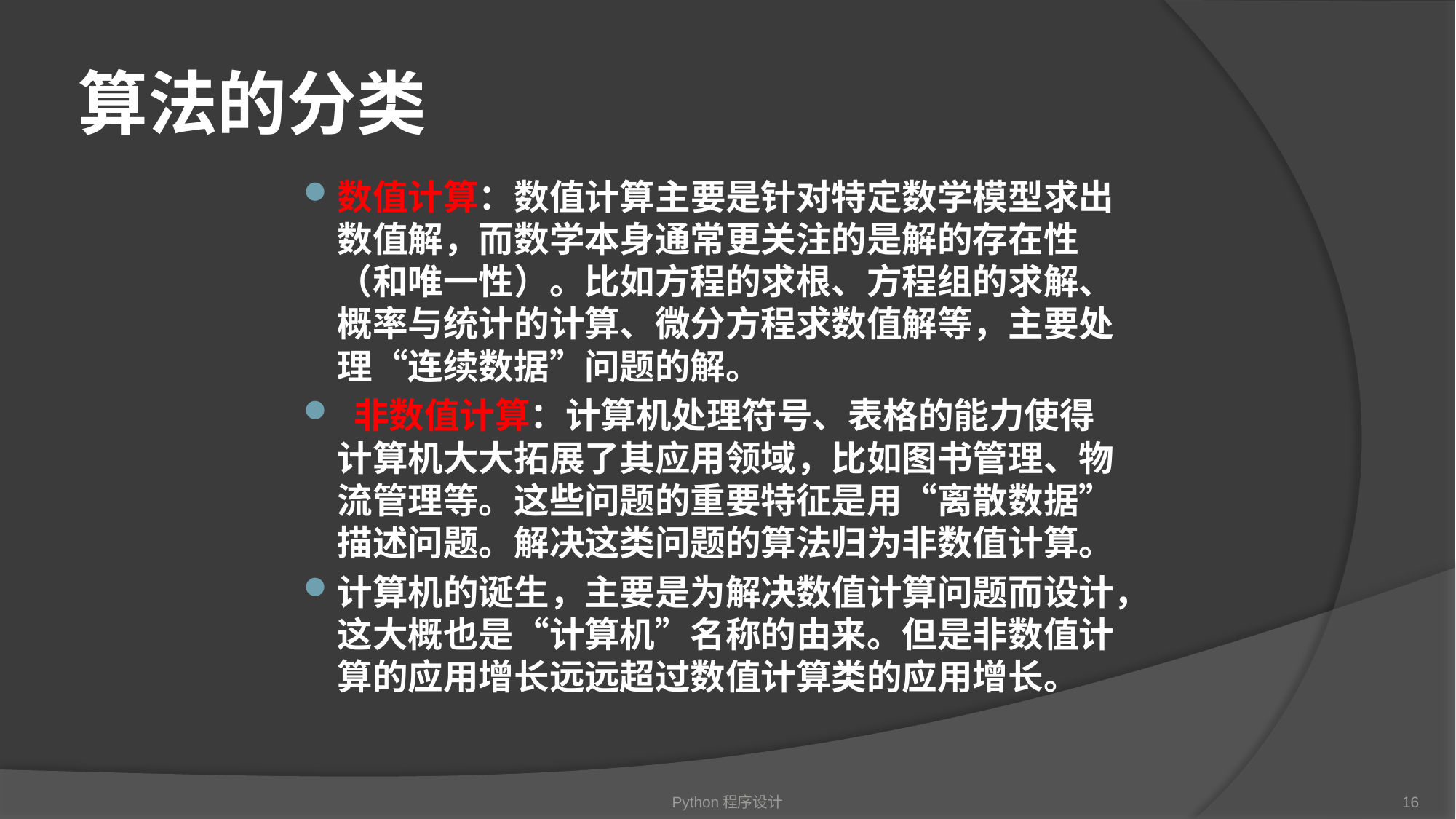

# 算法的分类
数值计算：数值计算主要是针对特定数学模型求出数值解，而数学本身通常更关注的是解的存在性（和唯一性）。比如方程的求根、方程组的求解、概率与统计的计算、微分方程求数值解等，主要处理“连续数据”问题的解。
 非数值计算：计算机处理符号、表格的能力使得计算机大大拓展了其应用领域，比如图书管理、物流管理等。这些问题的重要特征是用“离散数据” 描述问题。解决这类问题的算法归为非数值计算。
计算机的诞生，主要是为解决数值计算问题而设计，这大概也是“计算机”名称的由来。但是非数值计算的应用增长远远超过数值计算类的应用增长。

Python程序设计
16